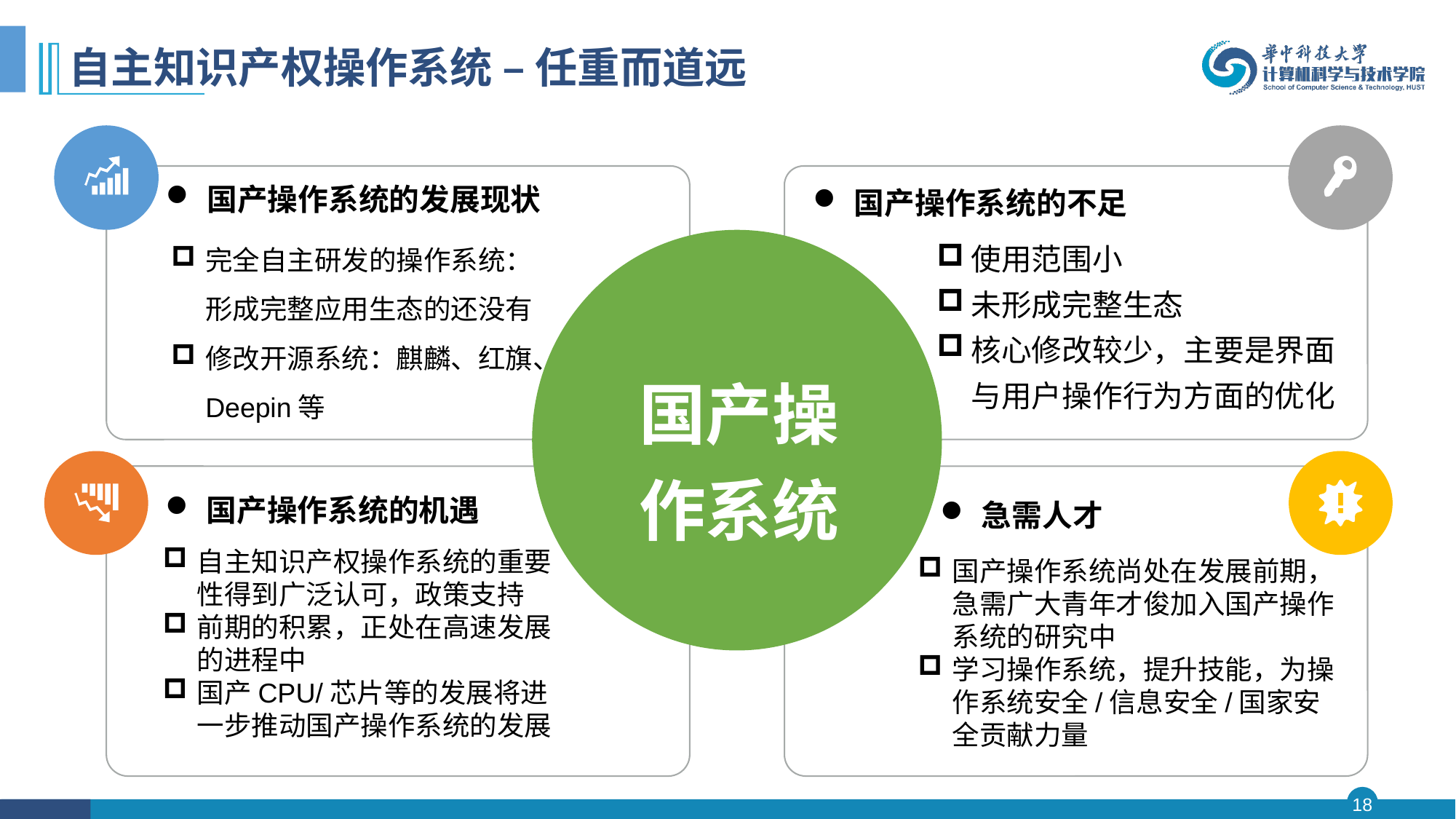

# 自主知识产权操作系统 – 任重而道远

国产操作系统的发展现状
国产操作系统的不足
完全自主研发的操作系统：形成完整应用生态的还没有
修改开源系统：麒麟、红旗、Deepin等

使用范围小
未形成完整生态
核心修改较少，主要是界面与用户操作行为方面的优化
国产操作系统

国产操作系统的机遇
急需人才
自主知识产权操作系统的重要性得到广泛认可，政策支持
前期的积累，正处在高速发展的进程中
国产CPU/芯片等的发展将进一步推动国产操作系统的发展

国产操作系统尚处在发展前期，急需广大青年才俊加入国产操作系统的研究中
学习操作系统，提升技能，为操作系统安全/信息安全/国家安全贡献力量